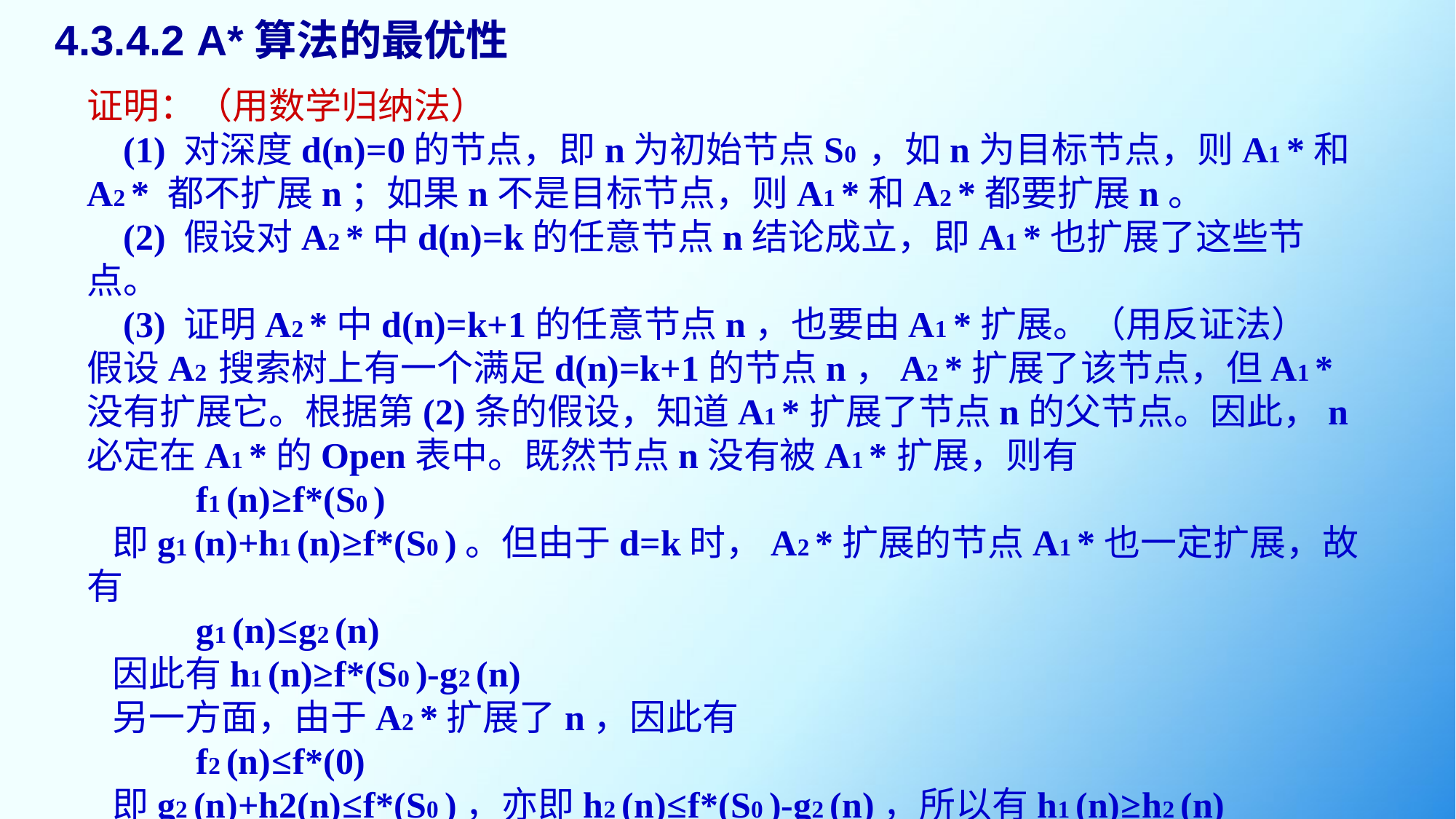

4.3.4.2 A*算法的最优性
证明：（用数学归纳法）
    (1) 对深度d(n)=0的节点，即n为初始节点S0 ，如n为目标节点，则A1 *和A2 * 都不扩展n；如果n不是目标节点，则A1 *和A2 *都要扩展n。
    (2) 假设对A2 *中d(n)=k的任意节点n结论成立，即A1 *也扩展了这些节点。
    (3) 证明A2 *中d(n)=k+1的任意节点n，也要由A1 *扩展。（用反证法）
假设A2 搜索树上有一个满足d(n)=k+1的节点n，A2 *扩展了该节点，但A1 * 没有扩展它。根据第(2)条的假设，知道A1 *扩展了节点n的父节点。因此，n 必定在A1 *的Open表中。既然节点n没有被A1 *扩展，则有
	f1 (n)≥f*(S0 )
  即g1 (n)+h1 (n)≥f*(S0 )。但由于d=k时，A2 *扩展的节点A1 *也一定扩展，故有
	g1 (n)≤g2 (n)
  因此有h1 (n)≥f*(S0 )-g2 (n)
  另一方面，由于A2 *扩展了n，因此有
	f2 (n)≤f*(0)
  即g2 (n)+h2(n)≤f*(S0 )，亦即h2 (n)≤f*(S0 )-g2 (n)，所以有h1 (n)≥h2 (n)
  这与我们最初假设的h1 (n)<h2 (n)矛盾，因此反证法的假设不成立。